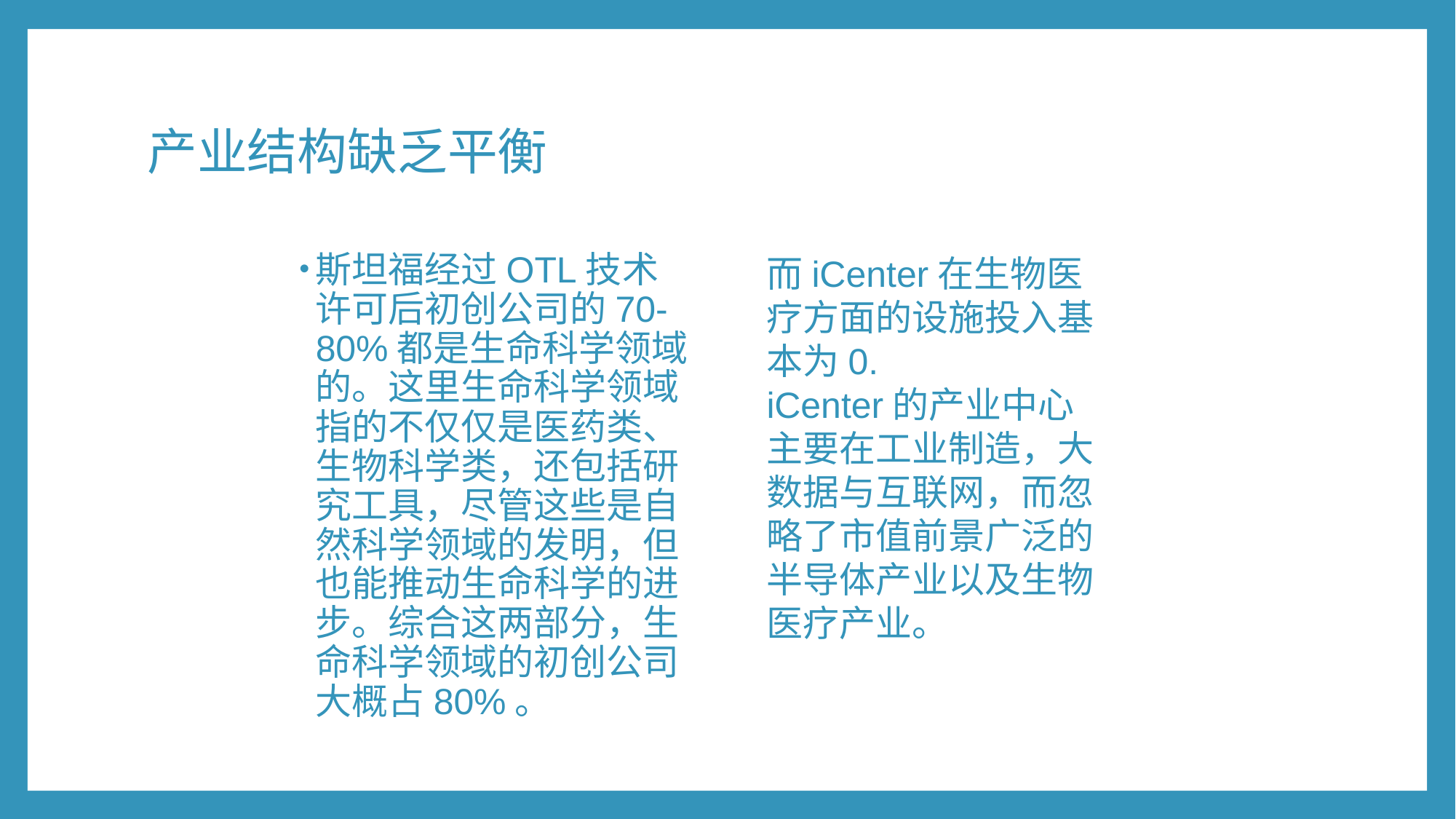

# 产业结构缺乏平衡
而iCenter在生物医疗方面的设施投入基本为0.
iCenter的产业中心主要在工业制造，大数据与互联网，而忽略了市值前景广泛的半导体产业以及生物医疗产业。
斯坦福经过OTL技术许可后初创公司的70-80%都是生命科学领域的。这里生命科学领域指的不仅仅是医药类、生物科学类，还包括研究工具，尽管这些是自然科学领域的发明，但也能推动生命科学的进步。综合这两部分，生命科学领域的初创公司大概占80%。